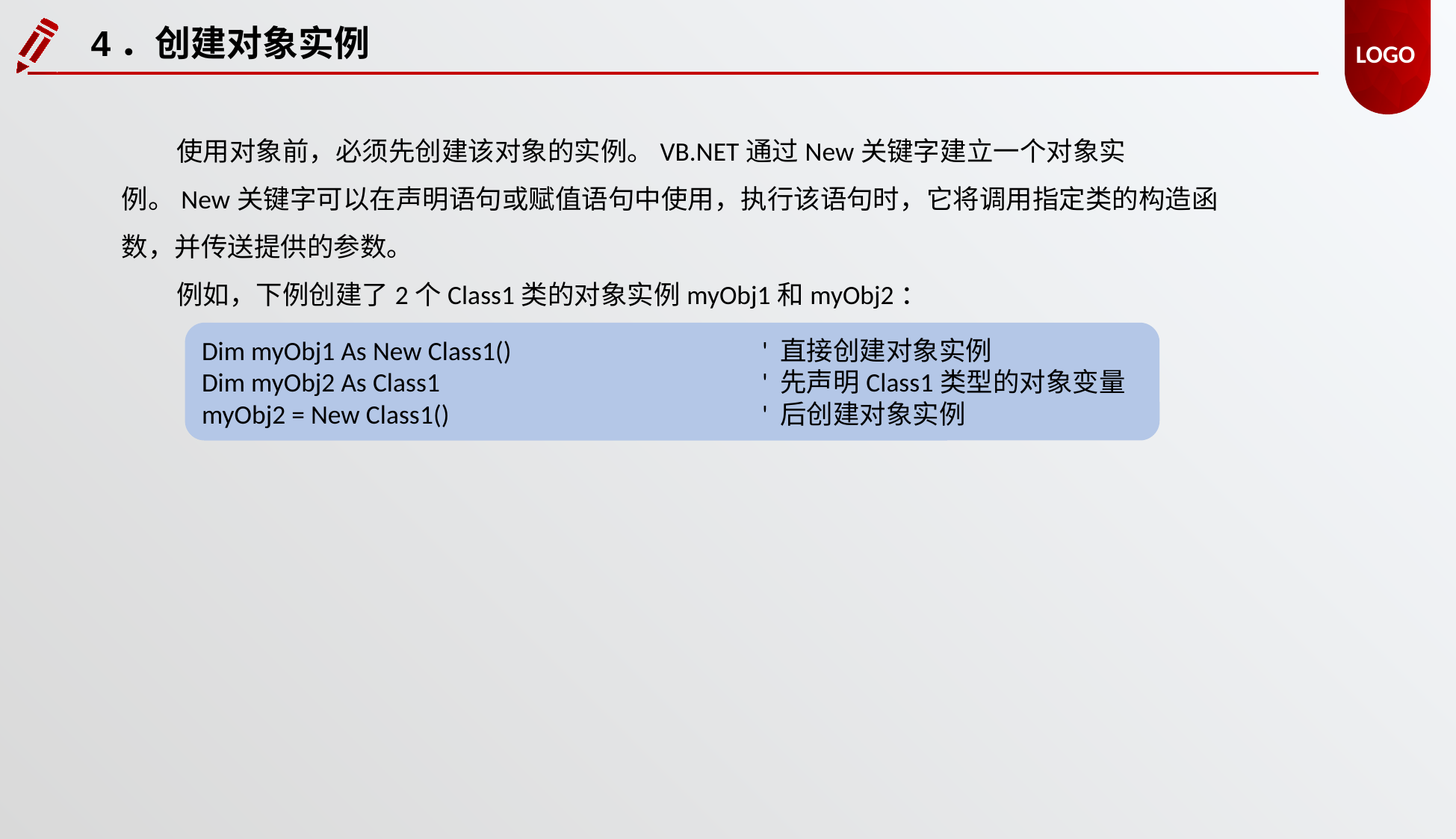

4．创建对象实例
使用对象前，必须先创建该对象的实例。VB.NET通过New关键字建立一个对象实例。New关键字可以在声明语句或赋值语句中使用，执行该语句时，它将调用指定类的构造函数，并传送提供的参数。
例如，下例创建了2个Class1类的对象实例myObj1和myObj2：
Dim myObj1 As New Class1()			' 直接创建对象实例
Dim myObj2 As Class1			' 先声明Class1类型的对象变量
myObj2 = New Class1()			' 后创建对象实例